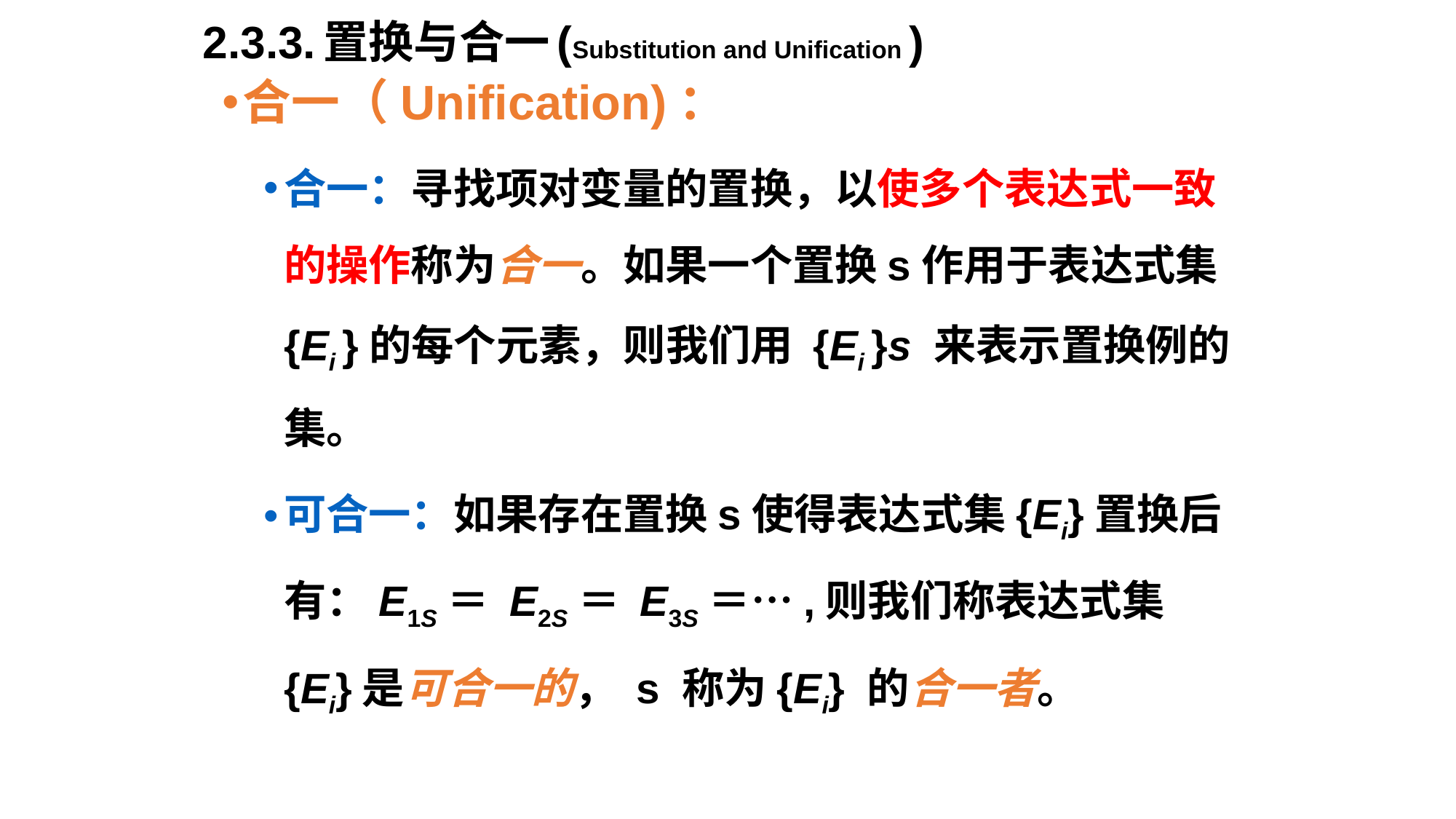

# 2.3.3.置换与合一(Substitution and Unification )
合一（Unification)：
合一：寻找项对变量的置换，以使多个表达式一致的操作称为合一。如果一个置换s作用于表达式集{Ei }的每个元素，则我们用 {Ei }s 来表示置换例的集。
可合一：如果存在置换s使得表达式集{Ei}置换后有：E1S＝ E2S＝ E3S＝…,则我们称表达式集{Ei}是可合一的， s 称为{Ei} 的合一者。